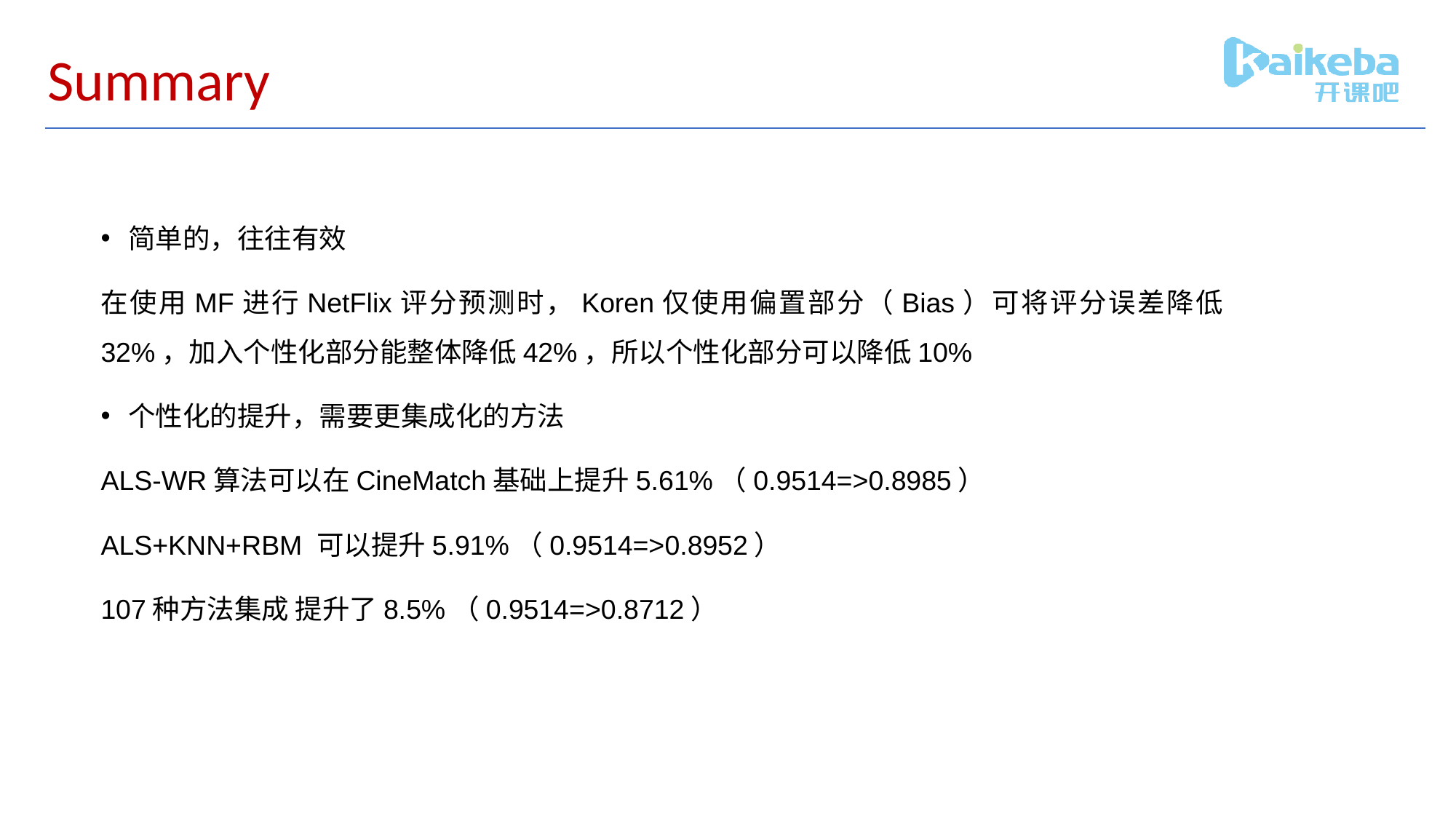

# Summary
简单的，往往有效
在使用MF进行NetFlix评分预测时，Koren仅使用偏置部分（Bias）可将评分误差降低32%，加入个性化部分能整体降低42%，所以个性化部分可以降低10%
个性化的提升，需要更集成化的方法
ALS-WR算法可以在CineMatch基础上提升5.61%（0.9514=>0.8985）
ALS+KNN+RBM 可以提升5.91%（0.9514=>0.8952）
107种方法集成 提升了8.5%（0.9514=>0.8712）